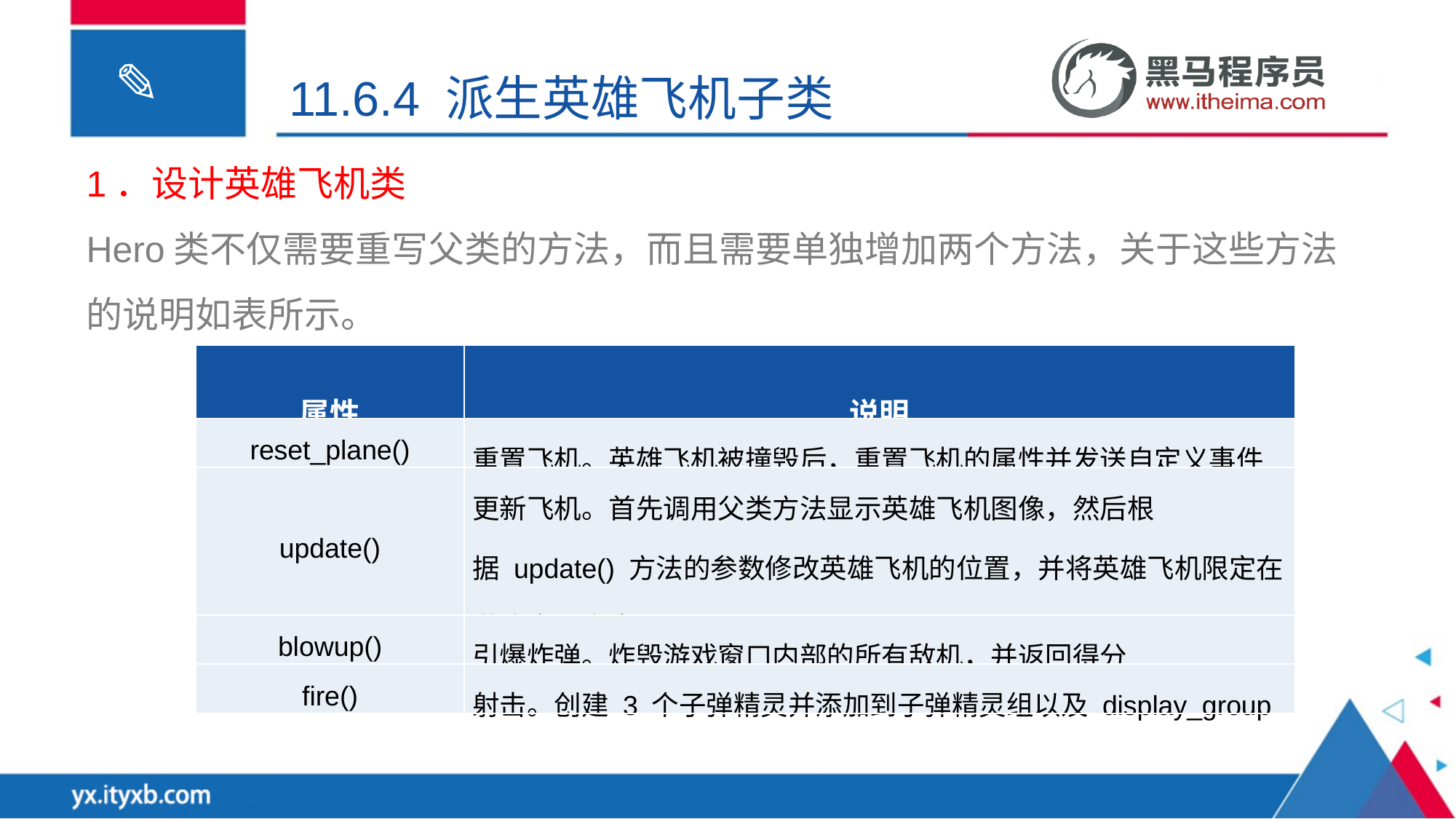

11.6.4 派生英雄飞机子类
1．设计英雄飞机类
Hero类不仅需要重写父类的方法，而且需要单独增加两个方法，关于这些方法的说明如表所示。
| 属性 | 说明 |
| --- | --- |
| reset\_plane() | 重置飞机。英雄飞机被撞毁后，重置飞机的属性并发送自定义事件 |
| update() | 更新飞机。首先调用父类方法显示英雄飞机图像，然后根据 update() 方法的参数修改英雄飞机的位置，并将英雄飞机限定在游戏窗口之内 |
| blowup() | 引爆炸弹。炸毁游戏窗口内部的所有敌机，并返回得分 |
| fire() | 射击。创建 3 个子弹精灵并添加到子弹精灵组以及 display\_group |